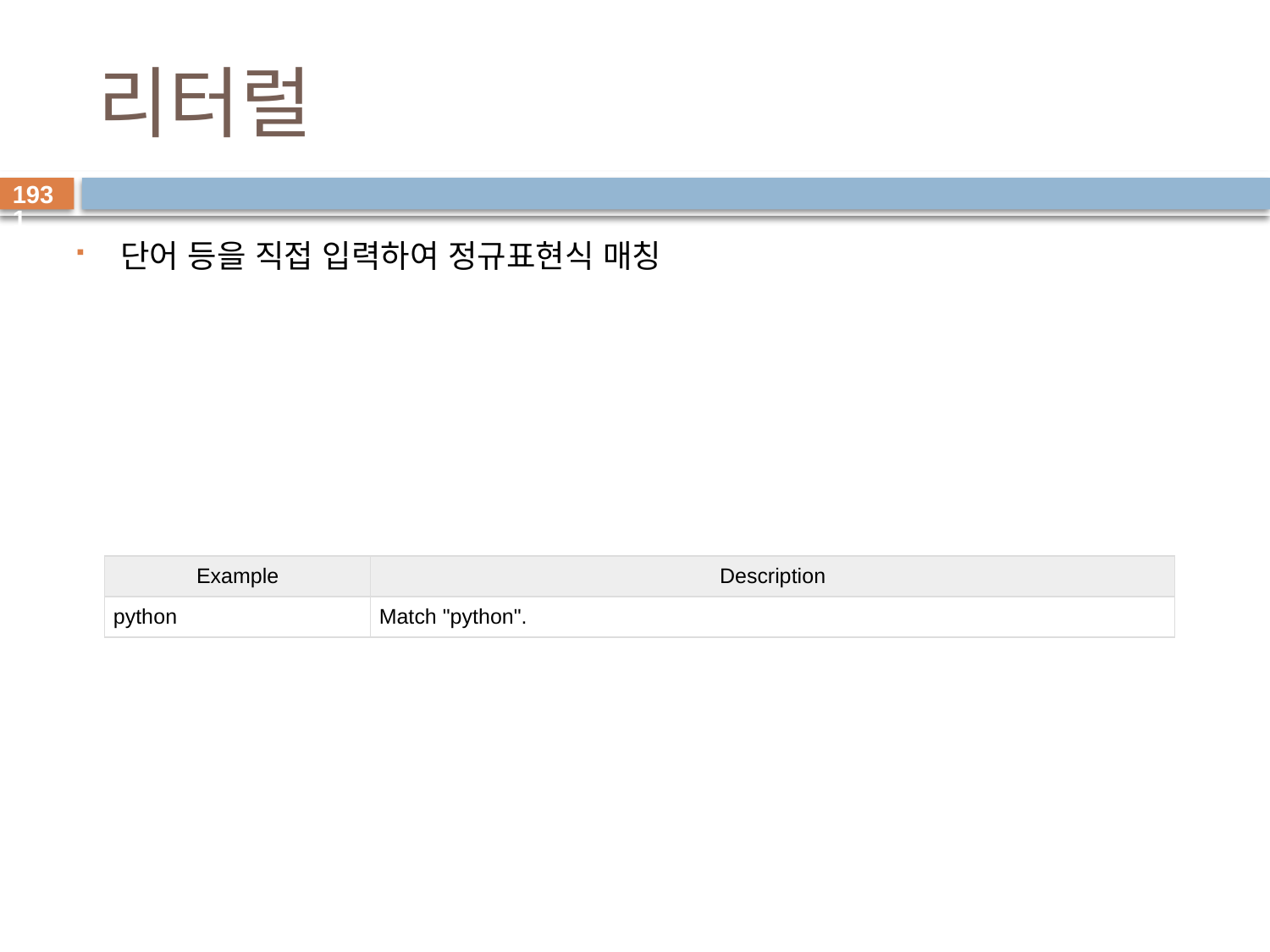

# 리터럴
1931
단어 등을 직접 입력하여 정규표현식 매칭
| Example | Description |
| --- | --- |
| python | Match "python". |